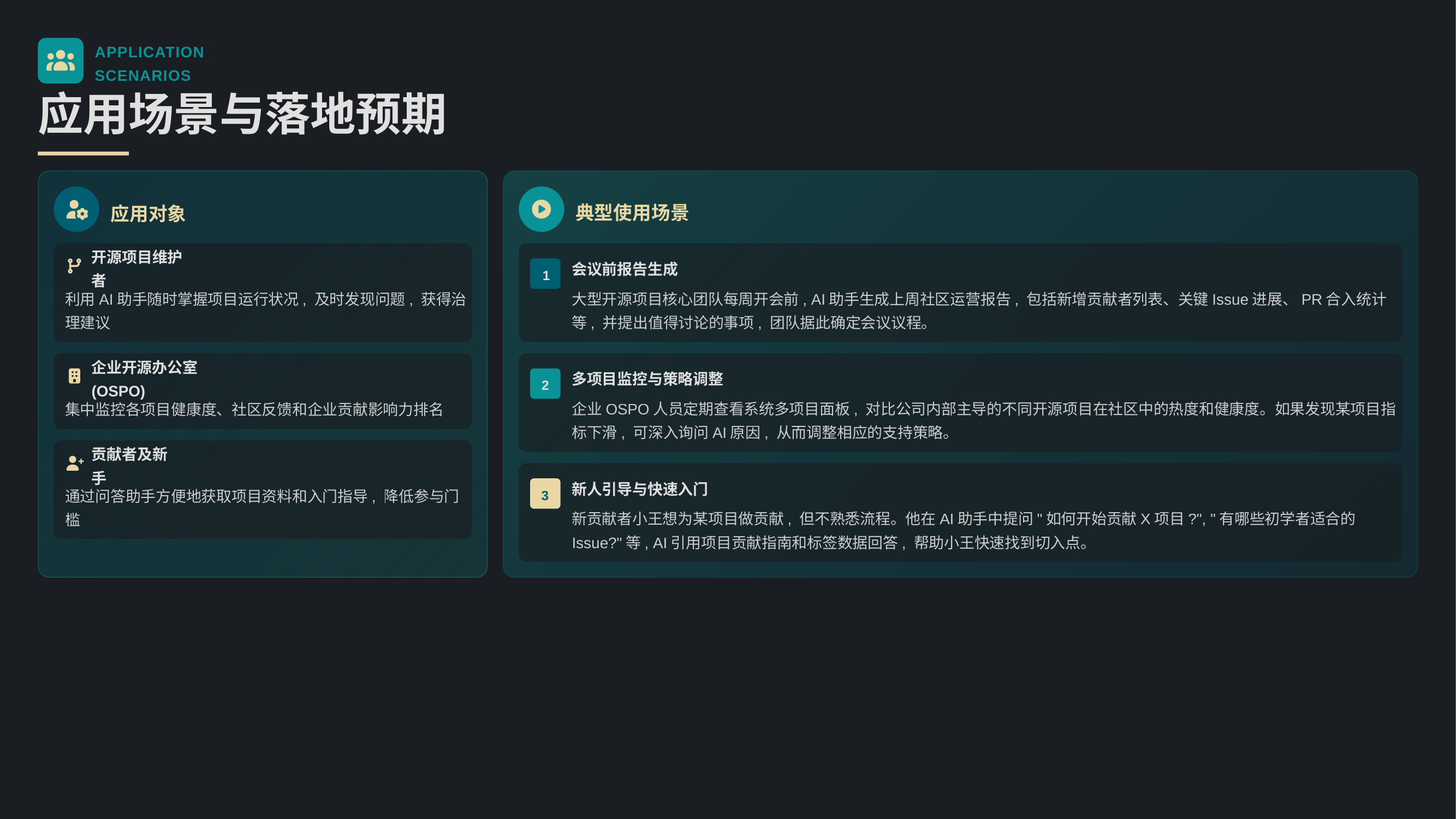

APPLICATION SCENARIOS
应用场景与落地预期

应用对象
典型使用场景

开源项目维护者
会议前报告生成

1
利用AI助手随时掌握项目运行状况, 及时发现问题, 获得治理建议
大型开源项目核心团队每周开会前, AI助手生成上周社区运营报告, 包括新增贡献者列表、关键Issue进展、PR合入统计等, 并提出值得讨论的事项, 团队据此确定会议议程。

企业开源办公室(OSPO)
多项目监控与策略调整

2
集中监控各项目健康度、社区反馈和企业贡献影响力排名
企业OSPO人员定期查看系统多项目面板, 对比公司内部主导的不同开源项目在社区中的热度和健康度。如果发现某项目指标下滑, 可深入询问AI原因, 从而调整相应的支持策略。

贡献者及新手

新人引导与快速入门

通过问答助手方便地获取项目资料和入门指导, 降低参与门槛
3
新贡献者小王想为某项目做贡献, 但不熟悉流程。他在AI助手中提问"如何开始贡献X项目?", "有哪些初学者适合的Issue?"等, AI引用项目贡献指南和标签数据回答, 帮助小王快速找到切入点。